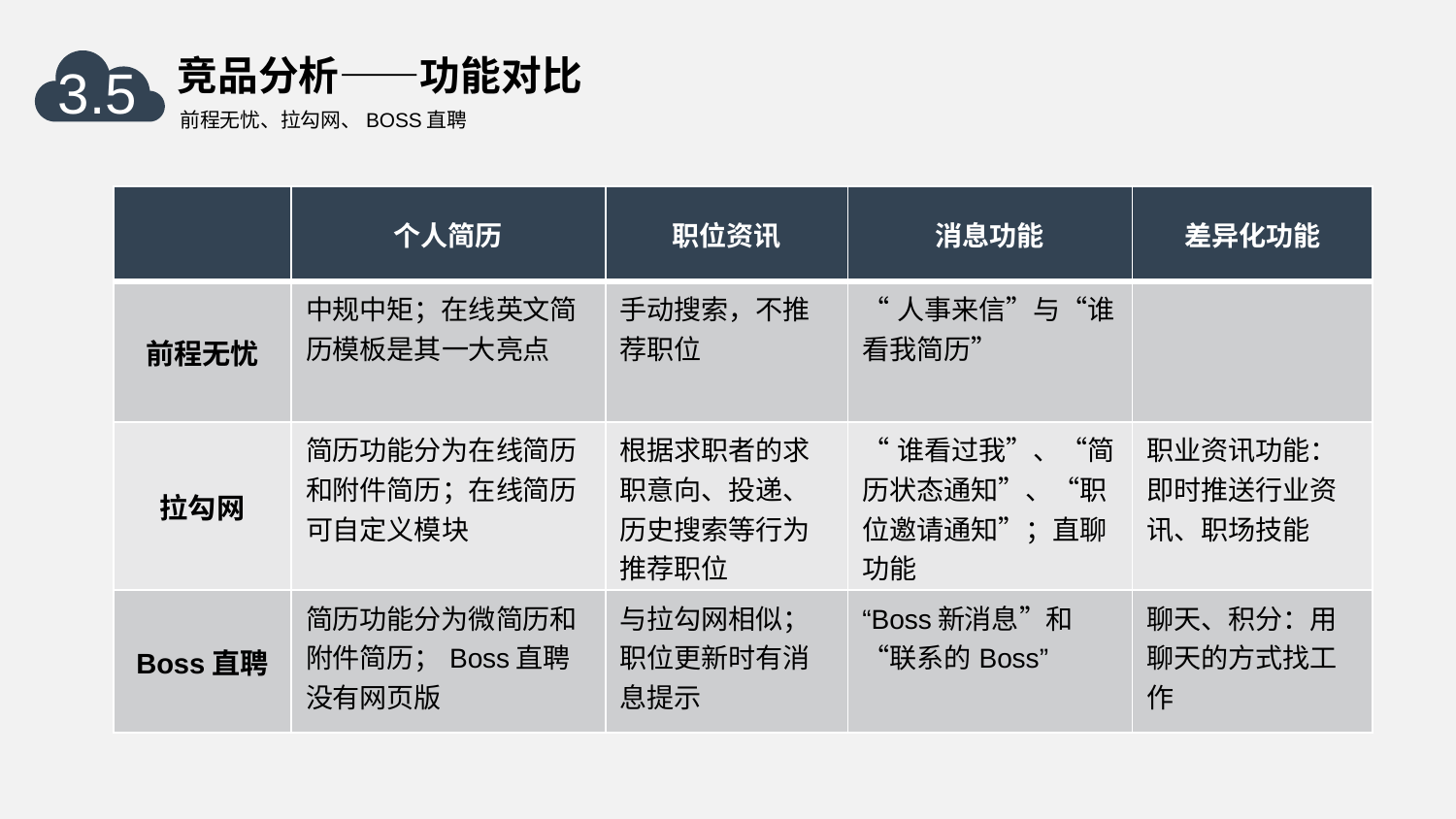

竞品分析——功能对比
前程无忧、拉勾网、BOSS直聘
3.5

|  | 个人简历 | 职位资讯 | 消息功能 | 差异化功能 |
| --- | --- | --- | --- | --- |
| 前程无忧 | 中规中矩；在线英文简历模板是其一大亮点 | 手动搜索，不推荐职位 | “人事来信”与“谁看我简历” |  |
| 拉勾网 | 简历功能分为在线简历和附件简历；在线简历可自定义模块 | 根据求职者的求职意向、投递、历史搜索等行为推荐职位 | “谁看过我”、“简历状态通知”、“职位邀请通知”；直聊功能 | 职业资讯功能：即时推送行业资讯、职场技能 |
| Boss直聘 | 简历功能分为微简历和附件简历；Boss直聘没有网页版 | 与拉勾网相似；职位更新时有消息提示 | “Boss新消息”和“联系的Boss” | 聊天、积分：用聊天的方式找工作 |